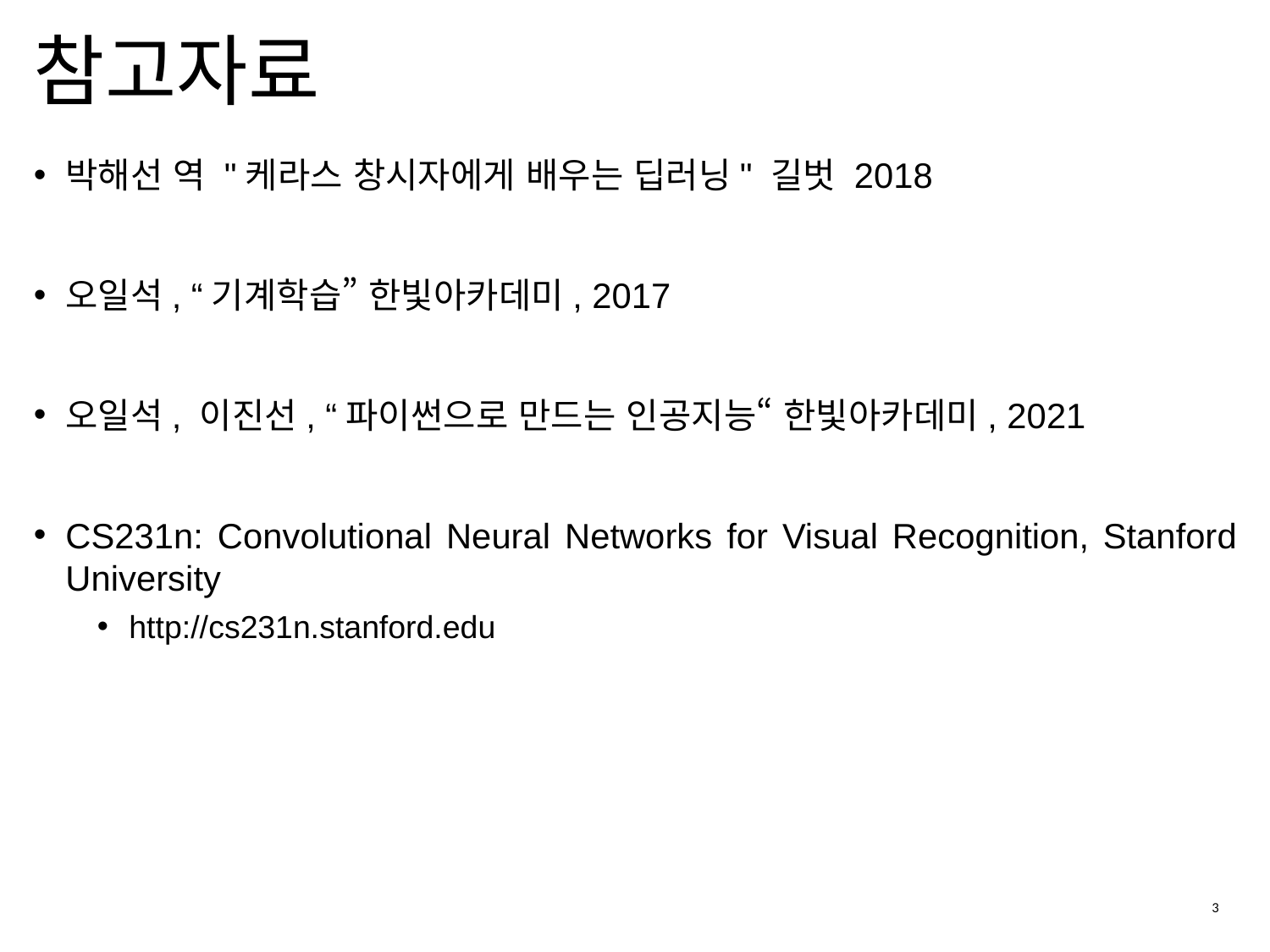

# 참고자료
박해선 역 "케라스 창시자에게 배우는 딥러닝" 길벗 2018

오일석, “기계학습” 한빛아카데미, 2017

오일석, 이진선, “파이썬으로 만드는 인공지능“ 한빛아카데미, 2021

CS231n: Convolutional Neural Networks for Visual Recognition, Stanford University
http://cs231n.stanford.edu

3